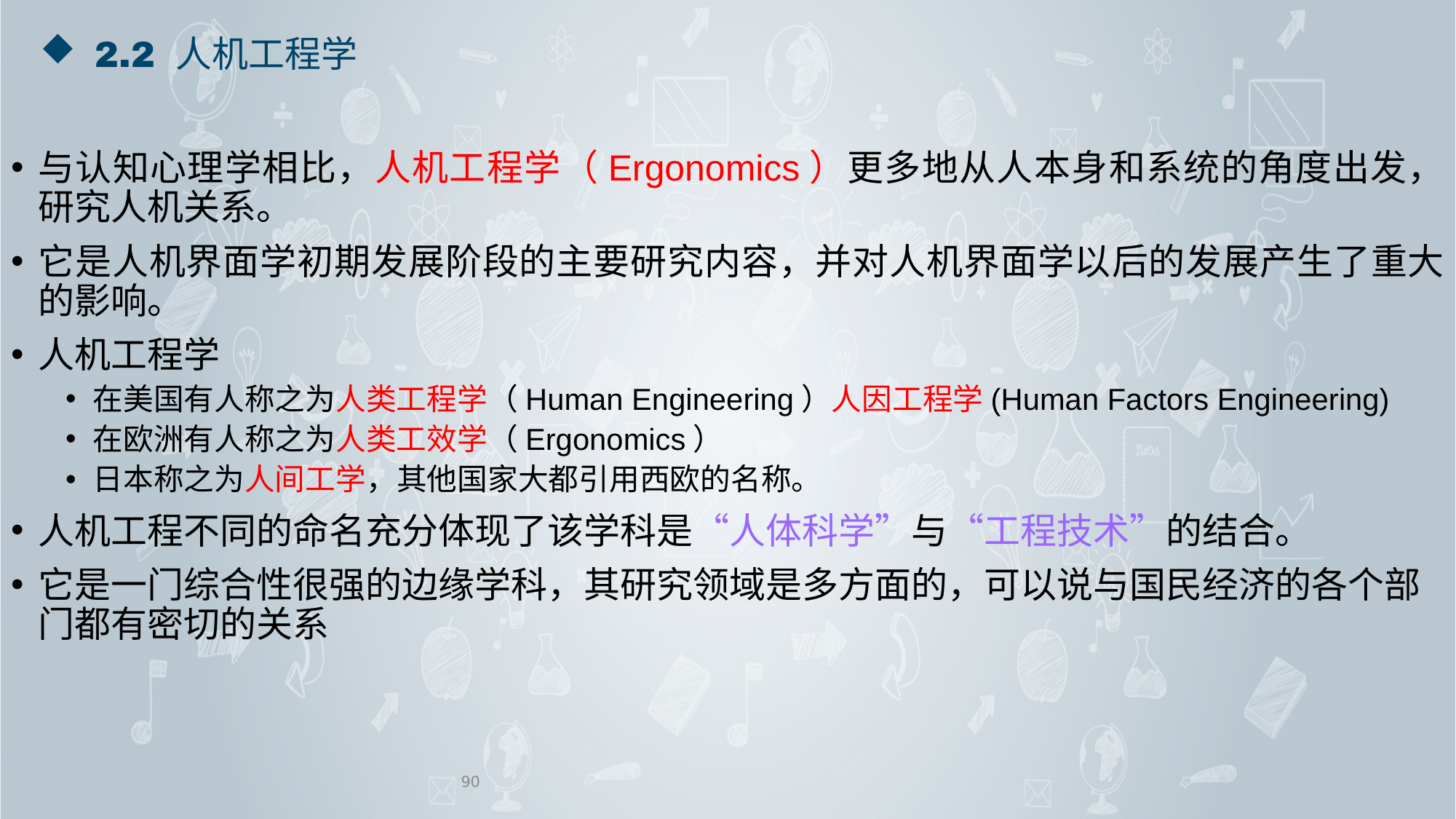

# 2.2 人机工程学
与认知心理学相比，人机工程学（Ergonomics）更多地从人本身和系统的角度出发，研究人机关系。
它是人机界面学初期发展阶段的主要研究内容，并对人机界面学以后的发展产生了重大的影响。
人机工程学
在美国有人称之为人类工程学（Human Engineering）人因工程学(Human Factors Engineering)
在欧洲有人称之为人类工效学（Ergonomics）
日本称之为人间工学，其他国家大都引用西欧的名称。
人机工程不同的命名充分体现了该学科是“人体科学”与“工程技术”的结合。
它是一门综合性很强的边缘学科，其研究领域是多方面的，可以说与国民经济的各个部门都有密切的关系
90